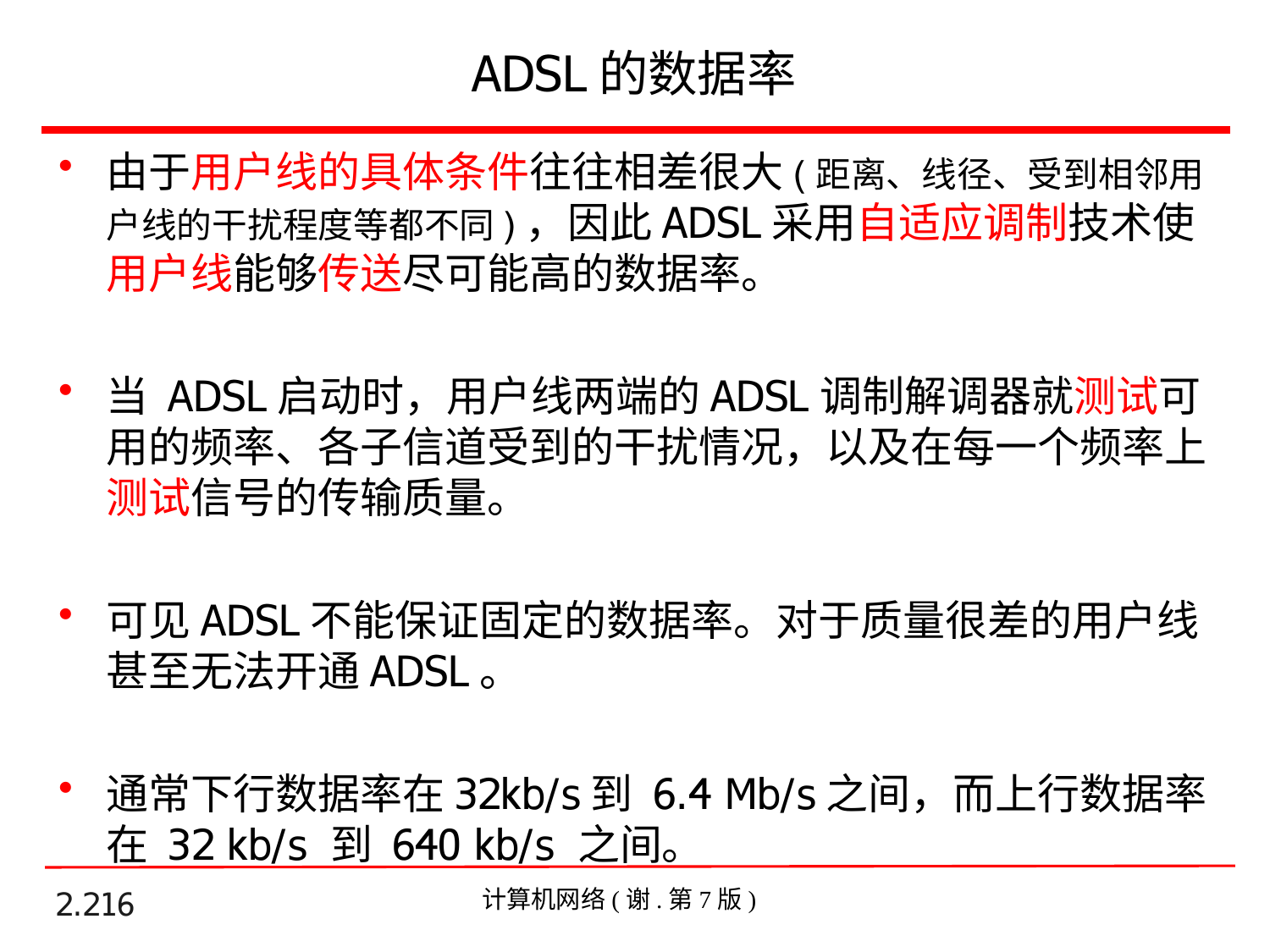

# ADSL的数据率
由于用户线的具体条件往往相差很大(距离、线径、受到相邻用户线的干扰程度等都不同)，因此ADSL采用自适应调制技术使用户线能够传送尽可能高的数据率。

当 ADSL启动时，用户线两端的ADSL调制解调器就测试可用的频率、各子信道受到的干扰情况，以及在每一个频率上测试信号的传输质量。

可见ADSL不能保证固定的数据率。对于质量很差的用户线甚至无法开通ADSL。

通常下行数据率在32kb/s到 6.4 Mb/s之间，而上行数据率在 32 kb/s 到 640 kb/s 之间。